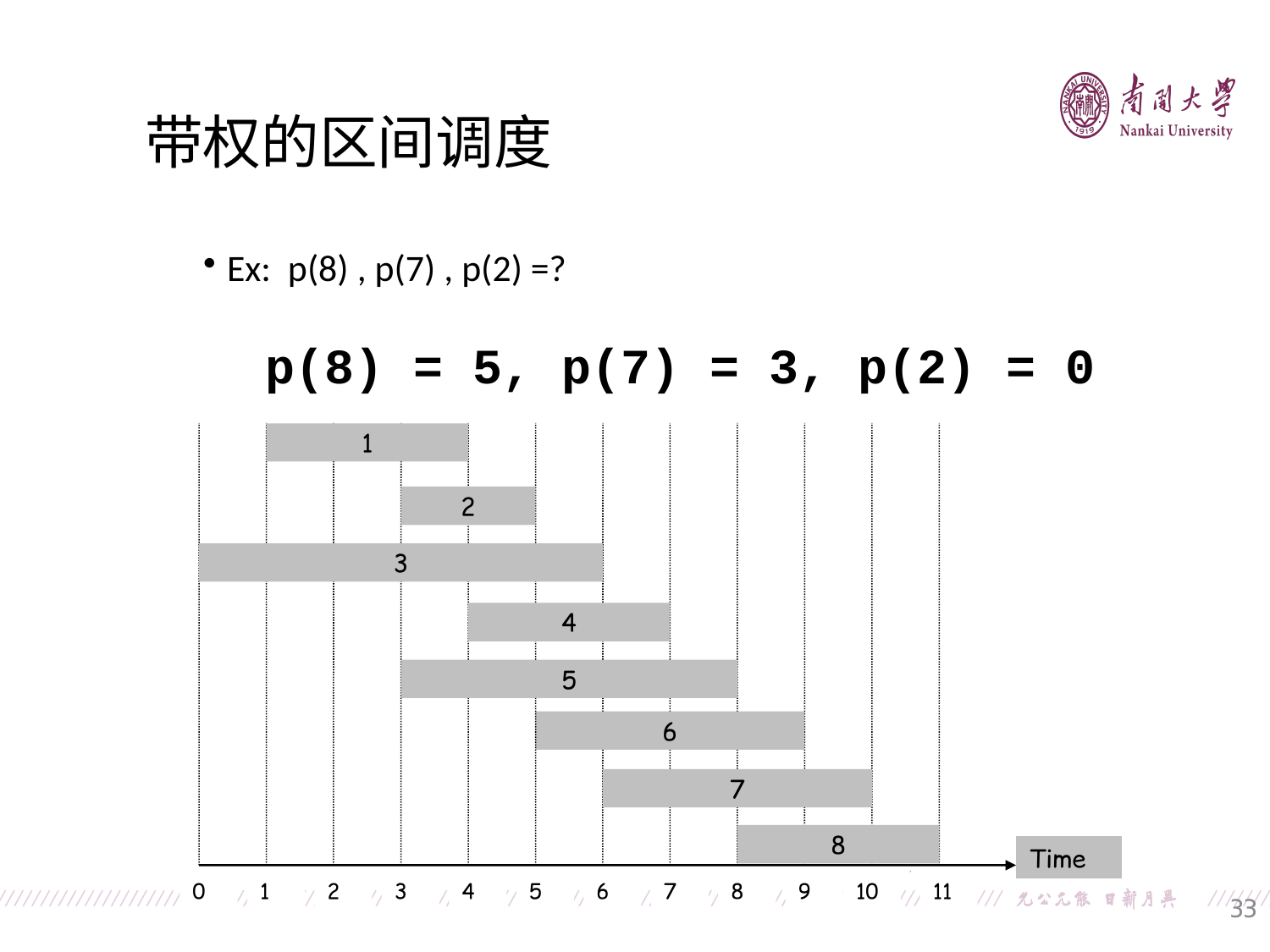

带权的区间调度
Ex:  p(8) , p(7) , p(2) =?

p(8) = 5, p(7) = 3, p(2) = 0
1
2
3
4

5
6
7
8
Time

0
1
2
3
4
5
6
7
8
9
10

11
33